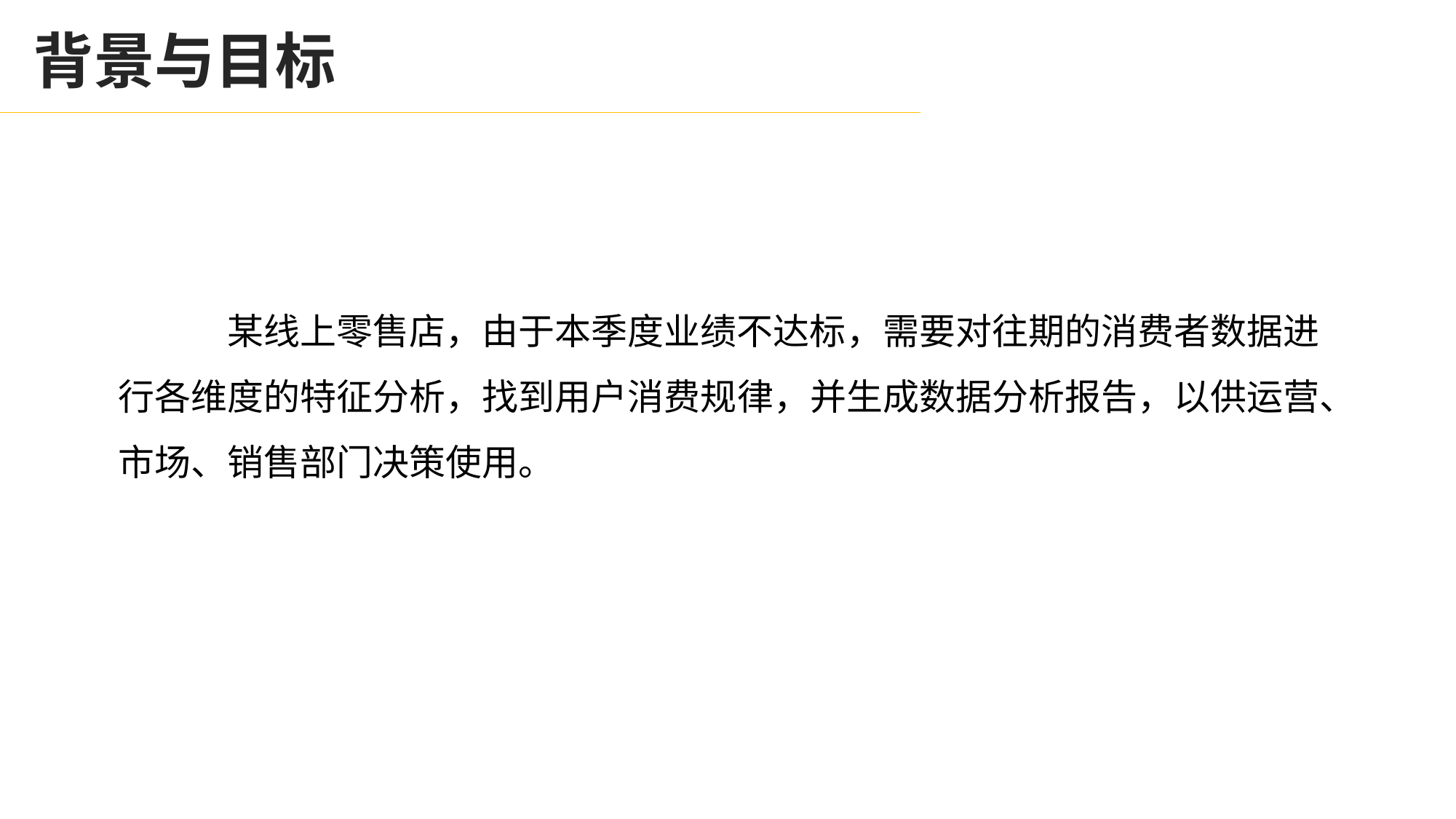

背景与目标
		某线上零售店，由于本季度业绩不达标，需要对往期的消费者数据进行各维度的特征分析，找到用户消费规律，并生成数据分析报告，以供运营、市场、销售部门决策使用。